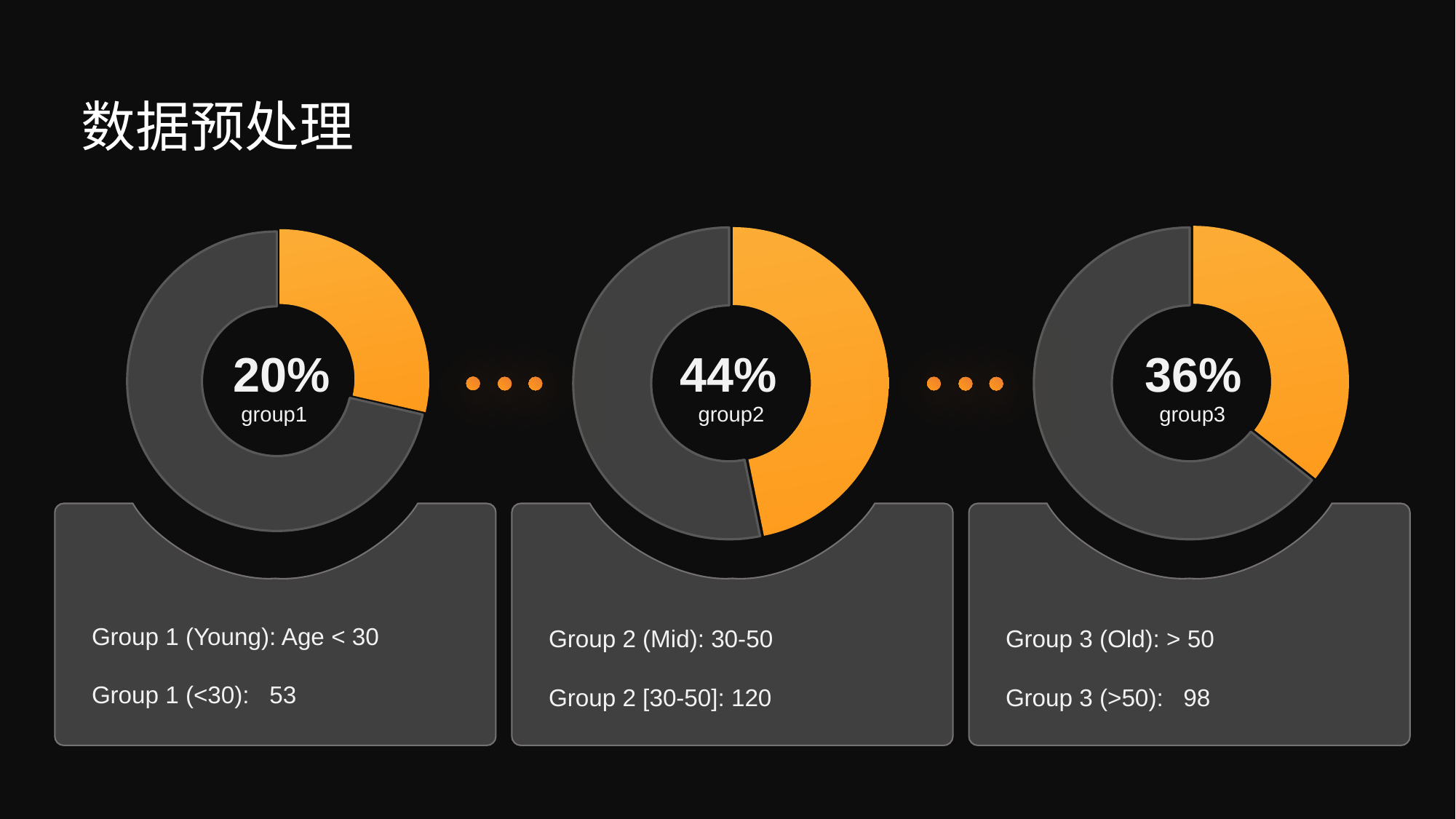

数据预处理

### Chart

| Category |
|---|

### Chart

| Category | 列2 |
|---|---|
| 中国 | 0.2 |
| 其他国家 | 0.5 |

### Chart

| Category | 列2 |
|---|---|
| 中国 | 0.44 |
| 其他国家 | 0.5 |

### Chart

| Category | 列2 |
|---|---|
| 中国 | 0.36 |
| 其他国家 | 0.65 |
20%
44%
36%

group1
group2
group3

Group 1 (Young): Age < 30
Group 1 (<30):   53
Group 2 (Mid): 30-50
Group 2 [30-50]: 120
Group 3 (Old): > 50
Group 3 (>50):   98